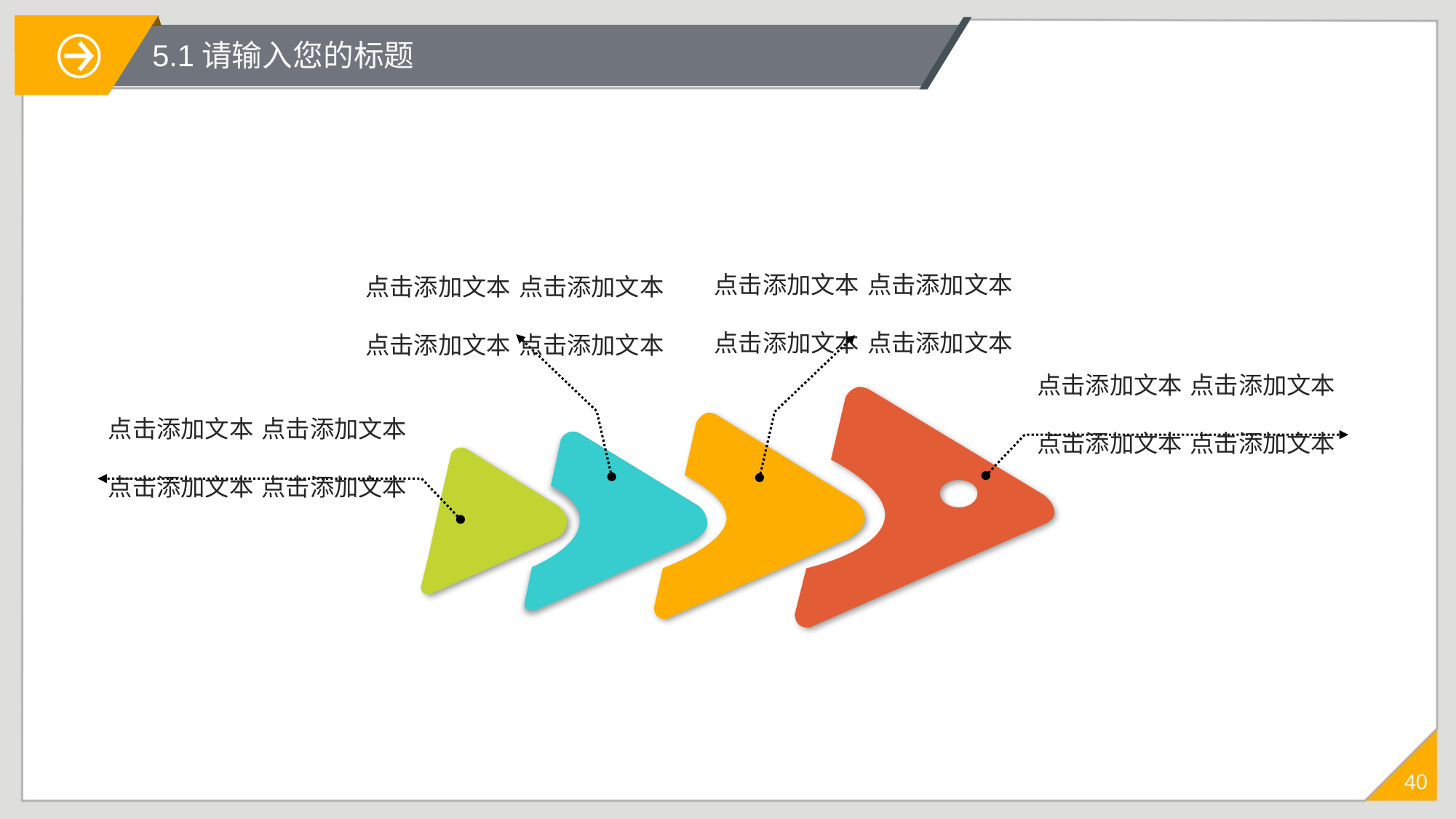

5.1请输入您的标题

点击添加文本
点击添加文本
点击添加文本
点击添加文本

点击添加文本
点击添加文本
点击添加文本
点击添加文本

点击添加文本
点击添加文本
点击添加文本
点击添加文本

点击添加文本
点击添加文本
点击添加文本
点击添加文本